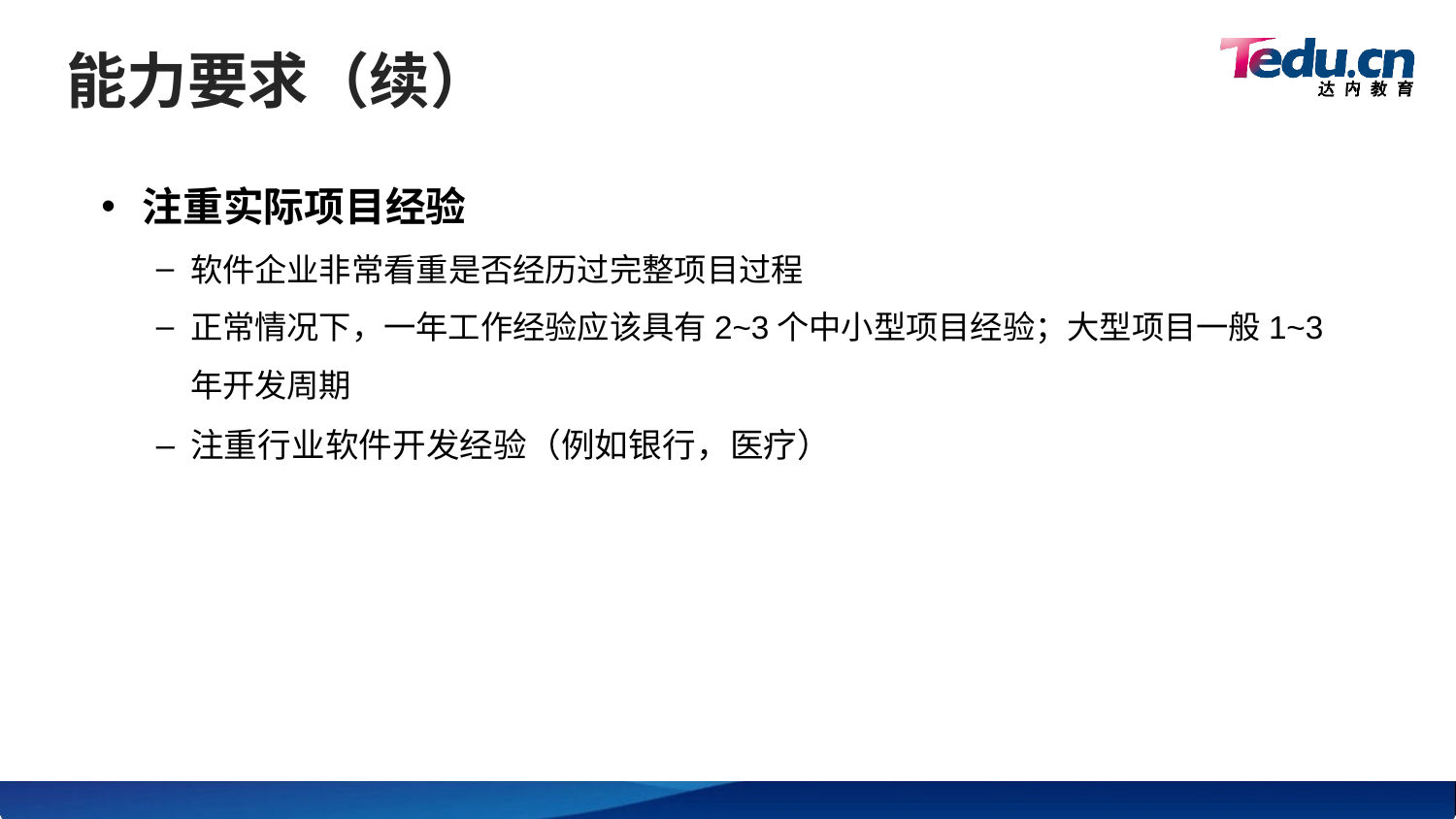

# 能力要求（续）
注重实际项目经验
软件企业非常看重是否经历过完整项目过程
正常情况下，一年工作经验应该具有2~3个中小型项目经验；大型项目一般1~3年开发周期
注重行业软件开发经验（例如银行，医疗）